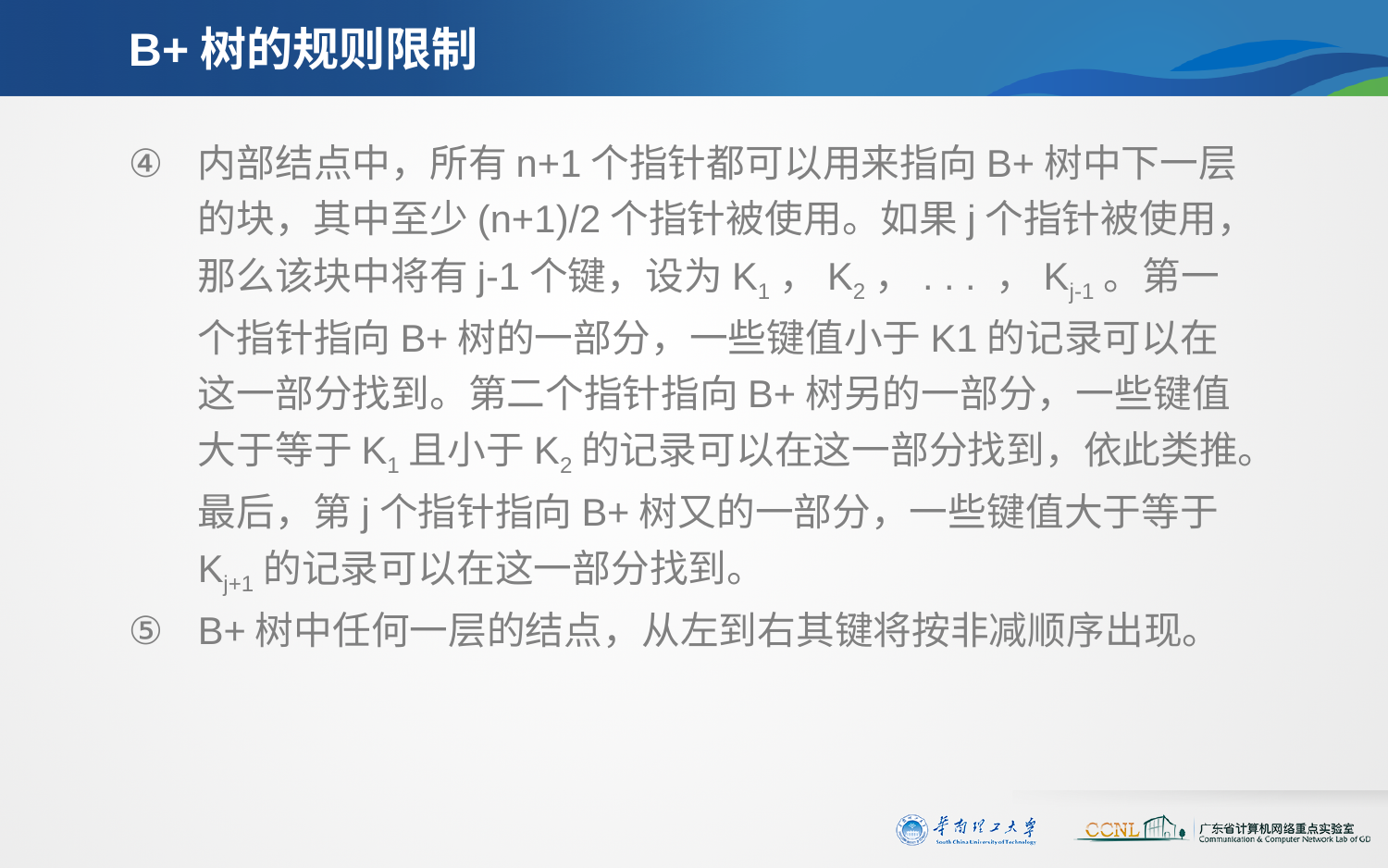

# B+树的规则限制
内部结点中，所有n+1个指针都可以用来指向B+树中下一层的块，其中至少(n+1)/2个指针被使用。如果j个指针被使用，那么该块中将有j-1个键，设为K1，K2，. . . ，Kj-1。第一个指针指向B+树的一部分，一些键值小于K1的记录可以在这一部分找到。第二个指针指向B+树另的一部分，一些键值大于等于K1且小于K2的记录可以在这一部分找到，依此类推。最后，第j个指针指向B+树又的一部分，一些键值大于等于Kj+1的记录可以在这一部分找到。
B+树中任何一层的结点，从左到右其键将按非减顺序出现。